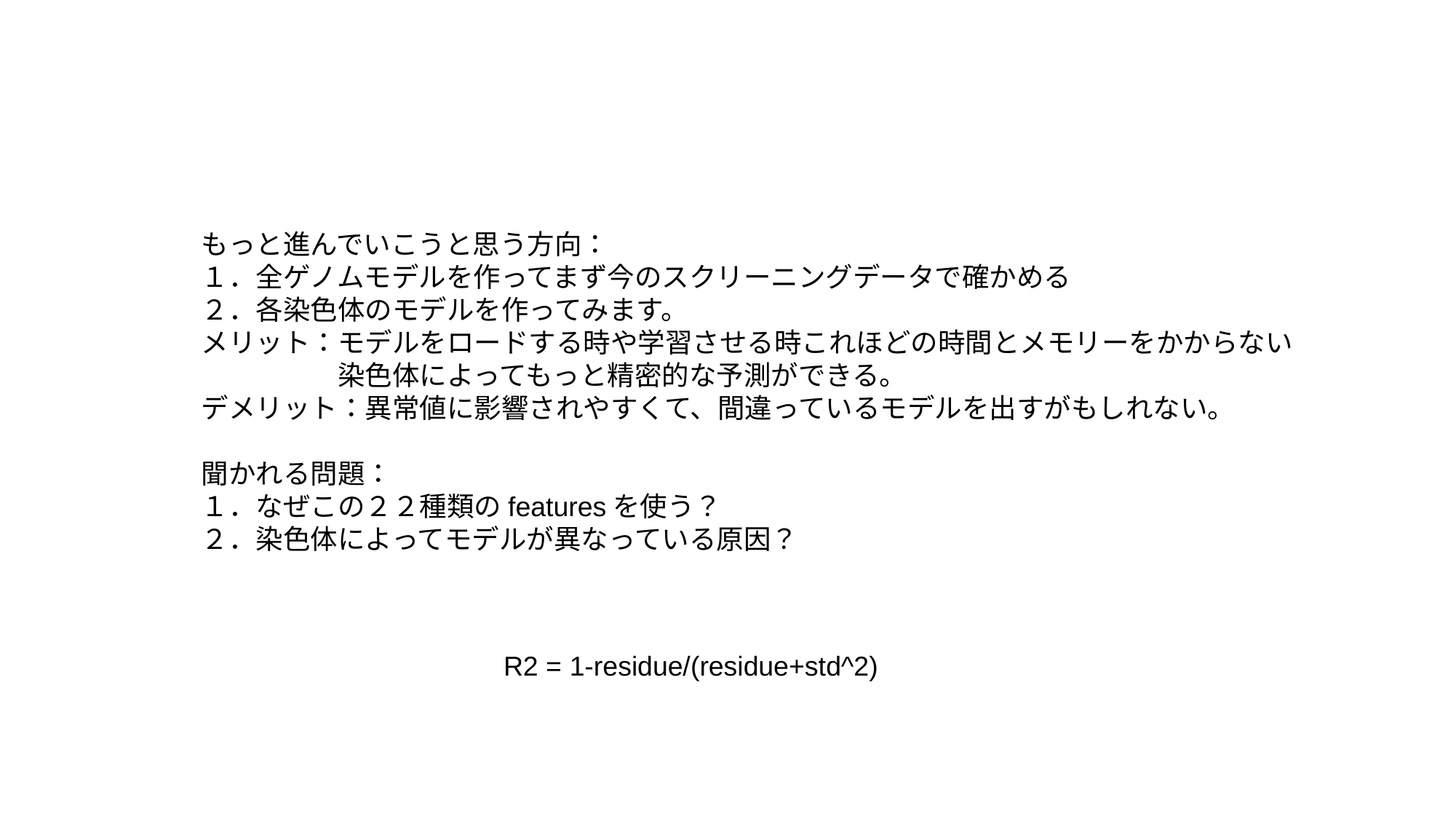

もっと進んでいこうと思う方向：
１．全ゲノムモデルを作ってまず今のスクリーニングデータで確かめる
２．各染色体のモデルを作ってみます。
メリット：モデルをロードする時や学習させる時これほどの時間とメモリーをかからない
	　染色体によってもっと精密的な予測ができる。
デメリット：異常値に影響されやすくて、間違っているモデルを出すがもしれない。

聞かれる問題：
１．なぜこの２２種類のfeaturesを使う？
２．染色体によってモデルが異なっている原因？

R2 = 1-residue/(residue+std^2)